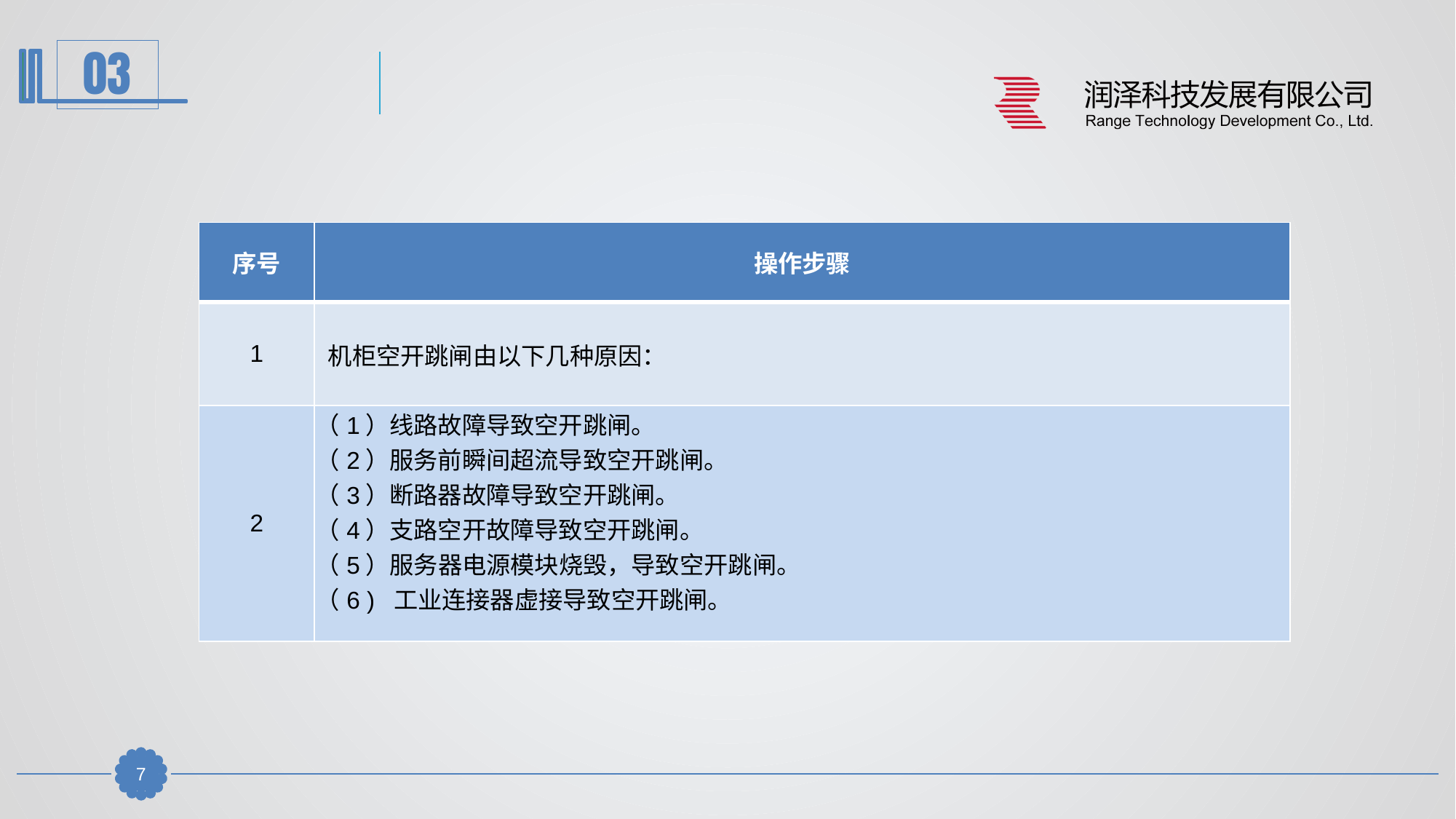

| 序号 | 操作步骤 |
| --- | --- |
| 1 | 机柜空开跳闸由以下几种原因： |
| 2 | （1）线路故障导致空开跳闸。 （2）服务前瞬间超流导致空开跳闸。 （3）断路器故障导致空开跳闸。 （4）支路空开故障导致空开跳闸。 （5）服务器电源模块烧毁，导致空开跳闸。 （6 ) 工业连接器虚接导致空开跳闸。 |
7